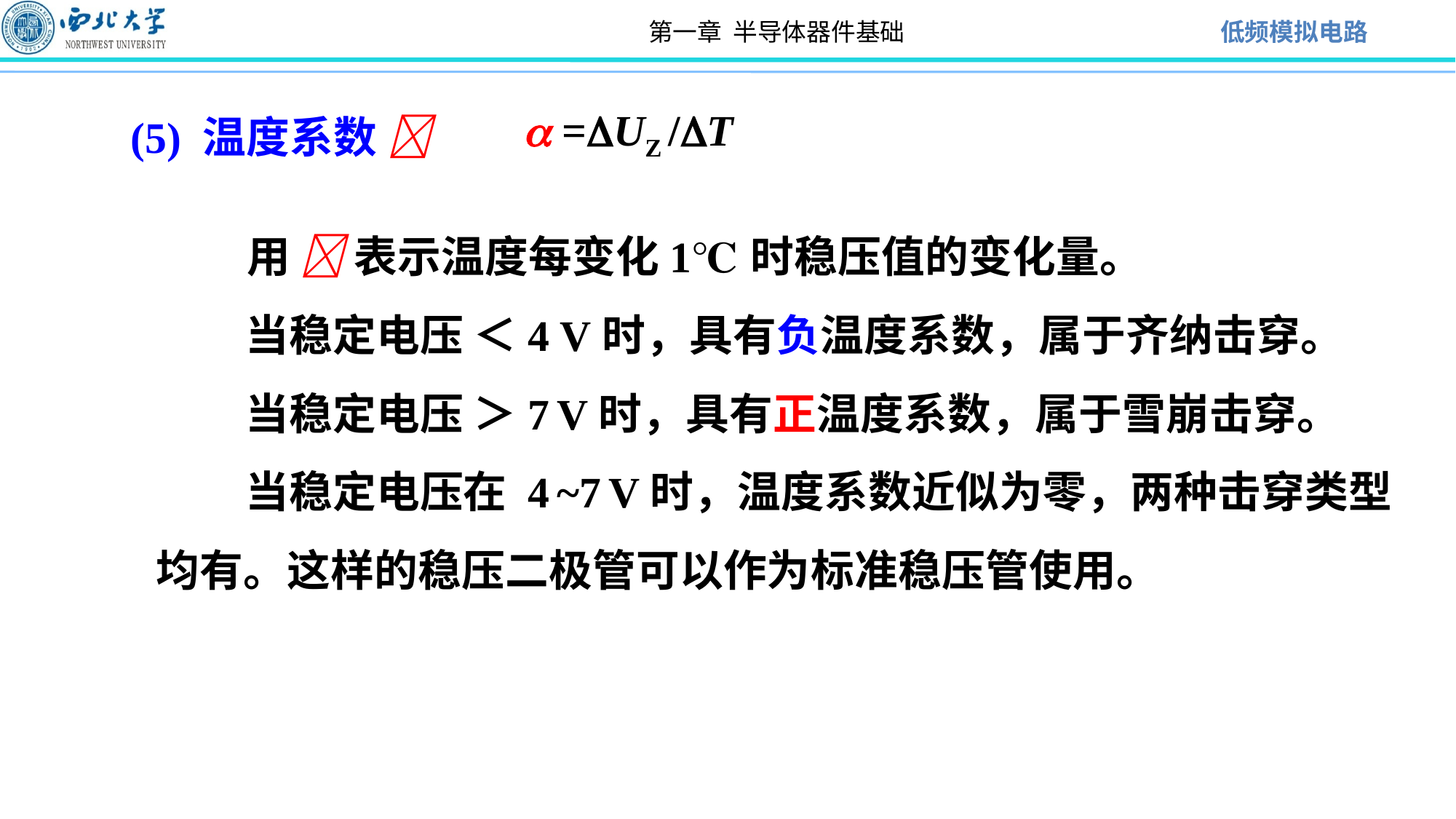

α =ΔUZ /ΔT
(5) 温度系数 α
          用 α 表示温度每变化1℃时稳压值的变化量。
        当稳定电压 ＜4 V时，具有负温度系数，属于齐纳击穿。
        当稳定电压 ＞7 V时，具有正温度系数，属于雪崩击穿。
        当稳定电压在 4 ~7 V时，温度系数近似为零，两种击穿类型均有。这样的稳压二极管可以作为标准稳压管使用。
55